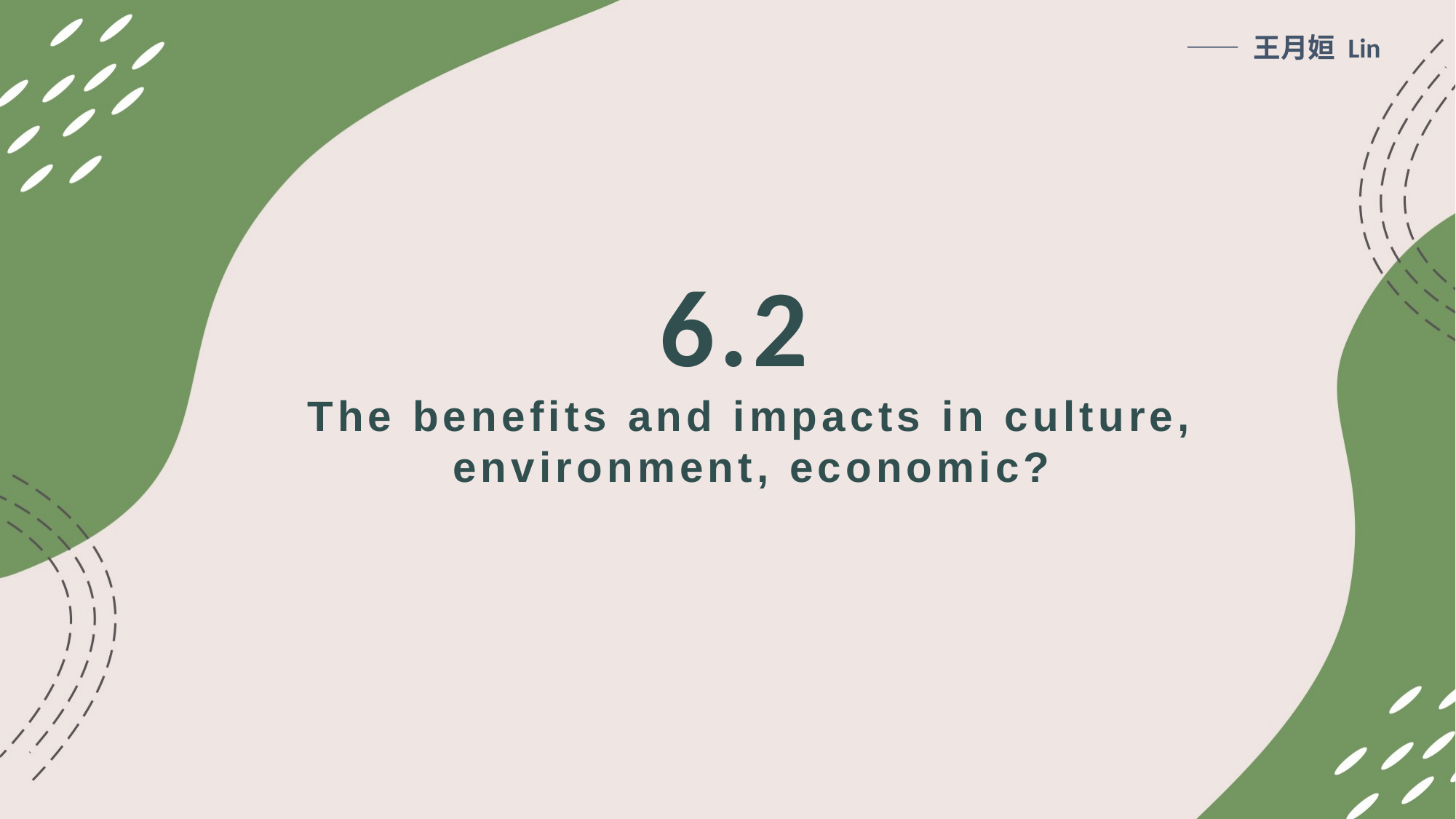

—— 王月姮 Lin
6.2
The benefits and impacts in culture, environment, economic?